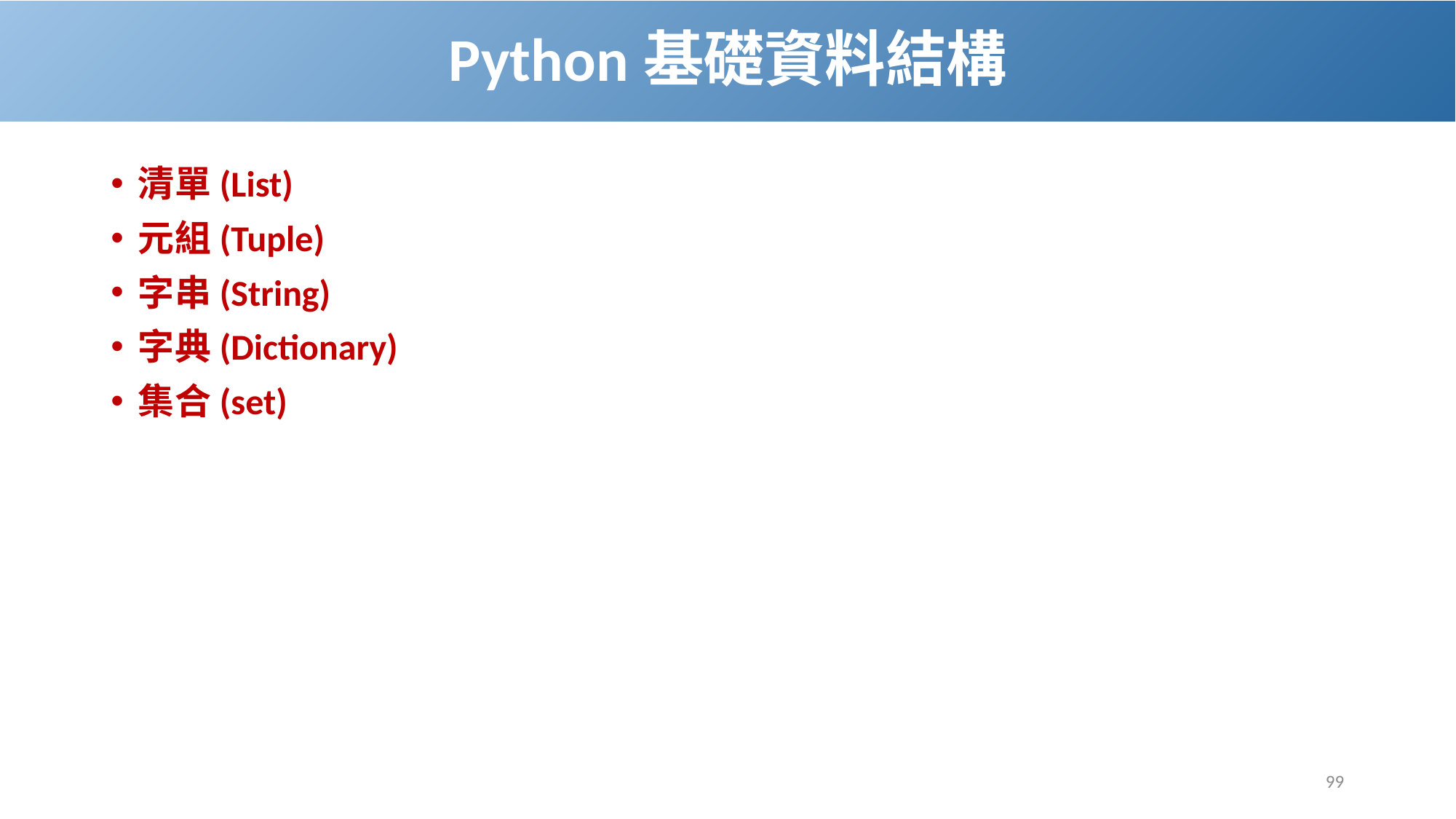

# Python基礎資料結構
清單(List)
元組(Tuple)
字串(String)
字典(Dictionary)
集合(set)
99